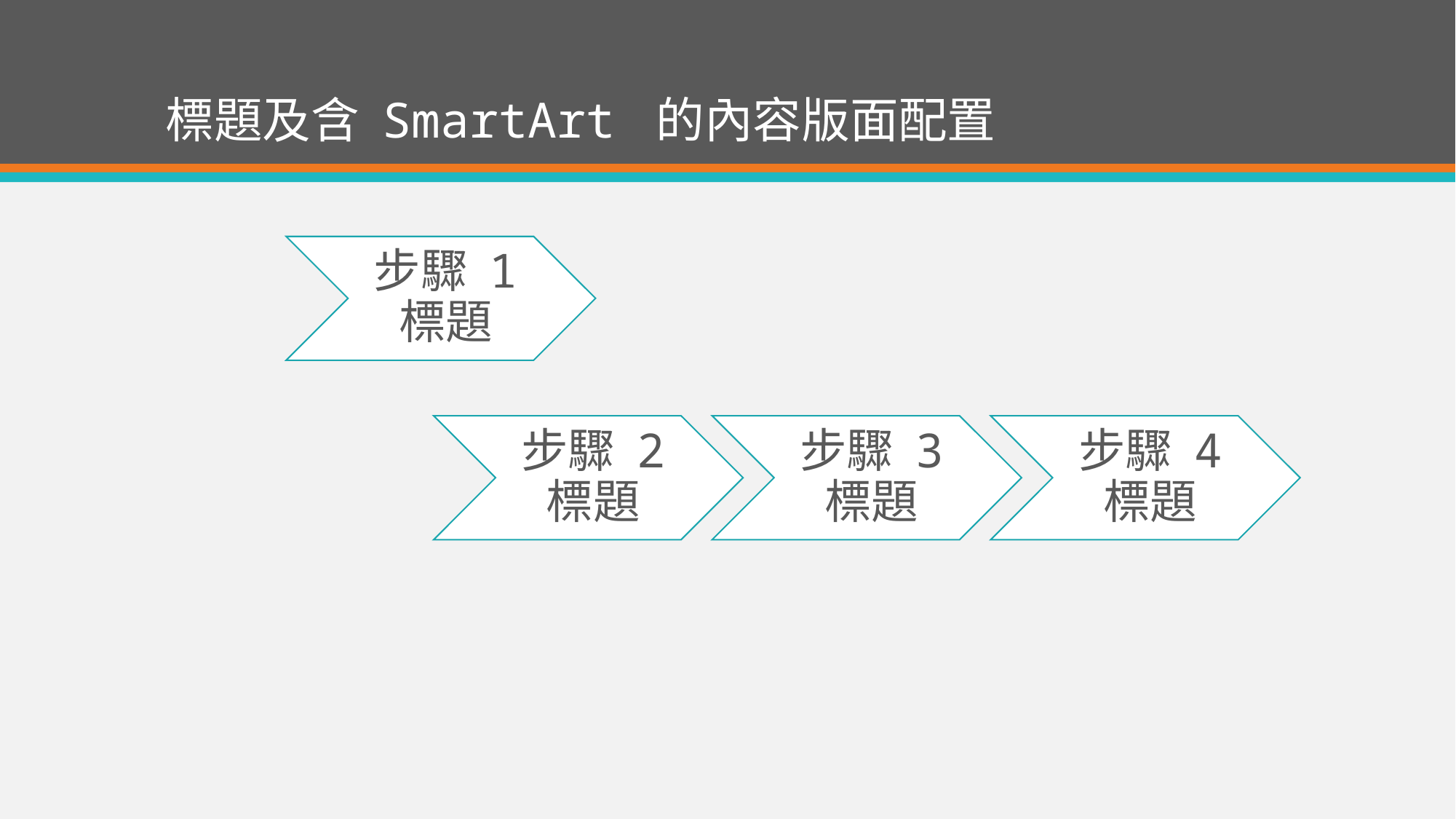

# 標題及含 SmartArt 的內容版面配置
步驟 1 標題
步驟 2 標題
步驟 3 標題
步驟 4 標題